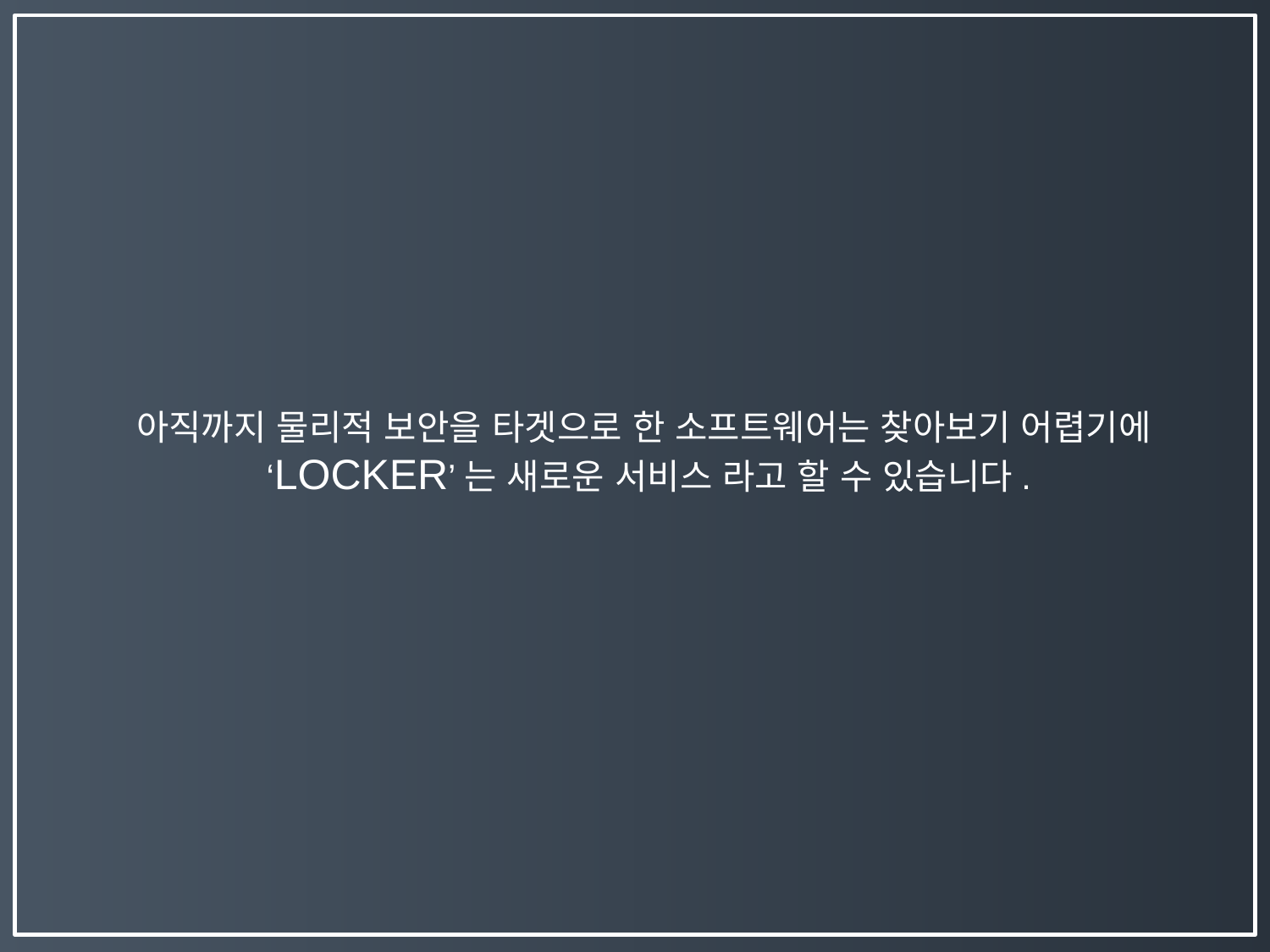

아직까지 물리적 보안을 타겟으로 한 소프트웨어는 찾아보기 어렵기에
‘LOCKER’는 새로운 서비스 라고 할 수 있습니다.